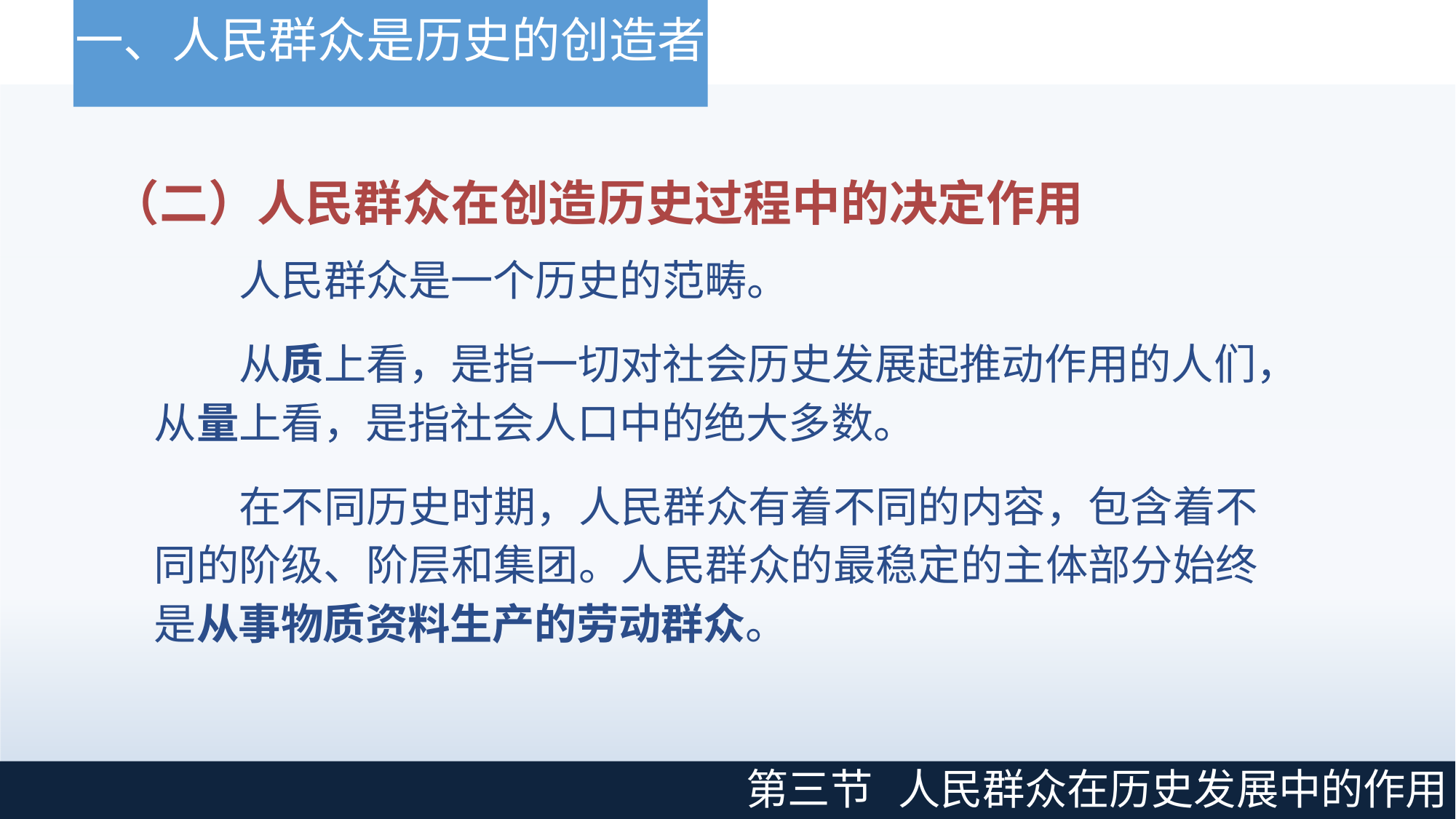

# 一、人民群众是历史的创造者

（二）人民群众在创造历史过程中的决定作用
人民群众是一个历史的范畴。
从质上看，是指一切对社会历史发展起推动作用的人们， 从量上看，是指社会人口中的绝大多数。
在不同历史时期，人民群众有着不同的内容，包含着不 同的阶级、阶层和集团。人民群众的最稳定的主体部分始终 是从事物质资料生产的劳动群众。
第三节
人民群众在历史发展中的作用